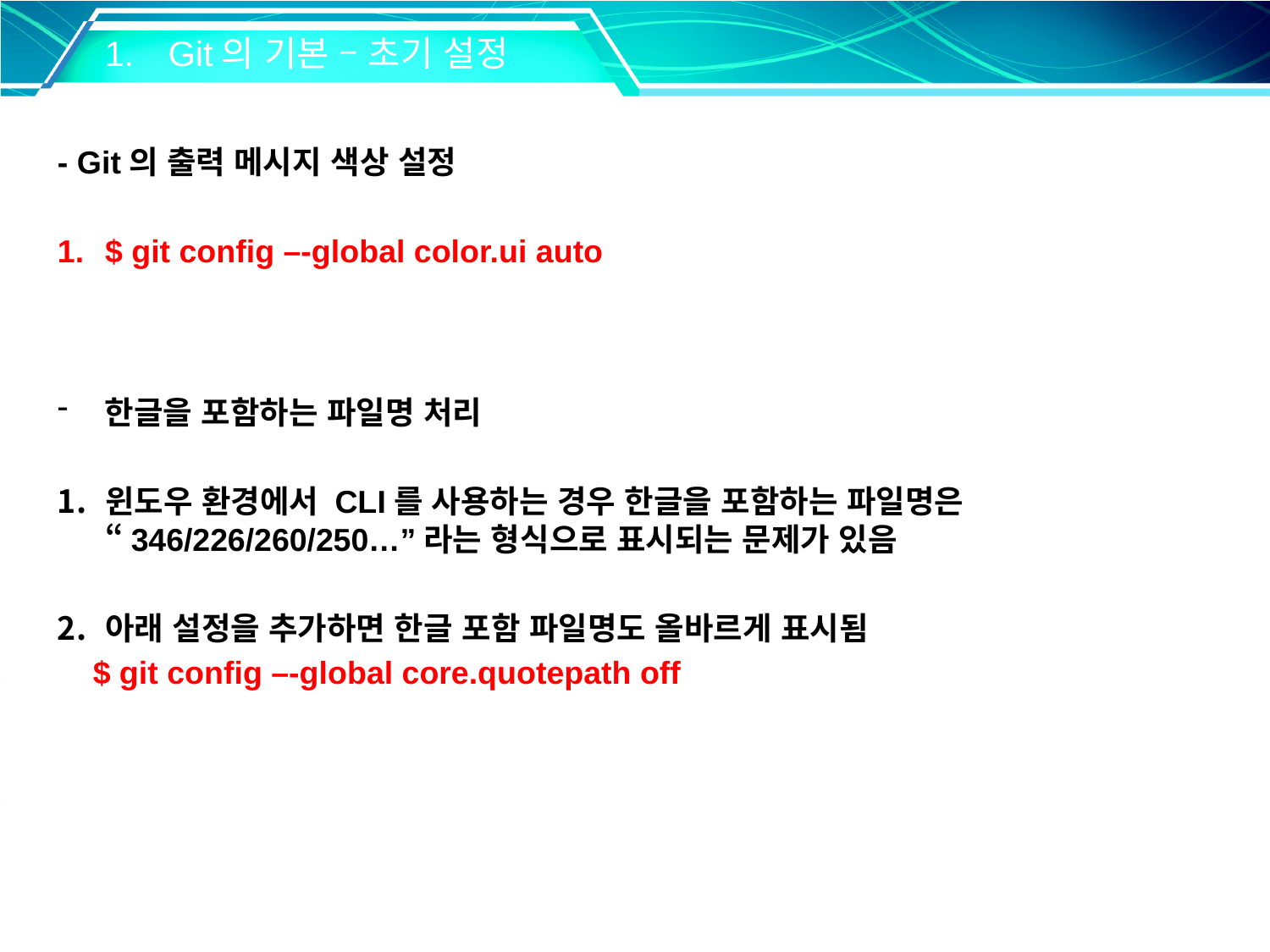

Git의 기본 – 초기 설정
- Git의 출력 메시지 색상 설정

$ git config –-global color.ui auto
한글을 포함하는 파일명 처리

윈도우 환경에서 CLI를 사용하는 경우 한글을 포함하는 파일명은 “346/226/260/250…”라는 형식으로 표시되는 문제가 있음

아래 설정을 추가하면 한글 포함 파일명도 올바르게 표시됨
    $ git config –-global core.quotepath off